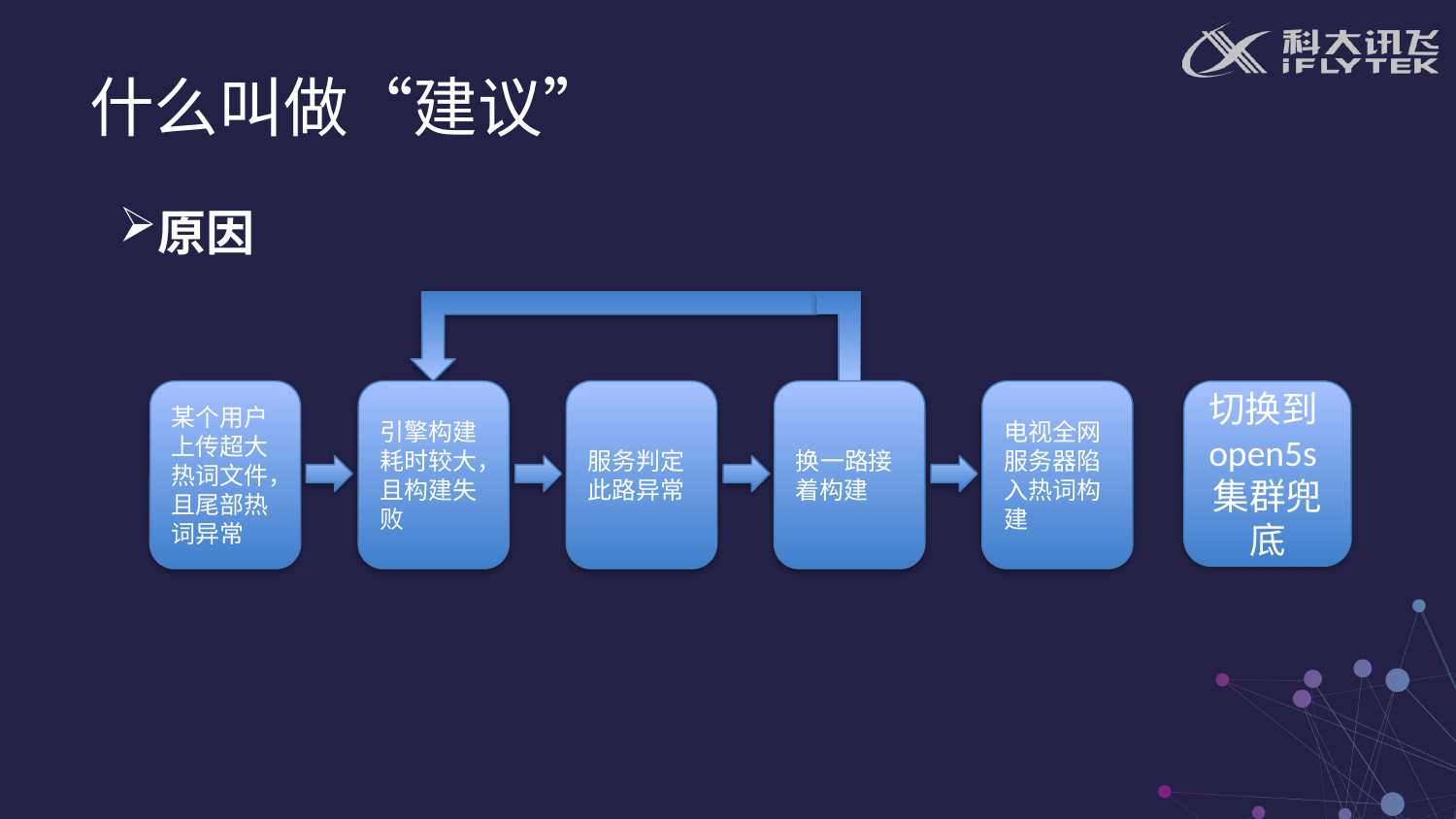

什么叫做“建议”
原因

引擎构建耗时较大，且构建失败
某个用户上传超大热词文件，且尾部热词异常
服务判定此路异常
换一路接着构建
电视全网服务器陷入热词构建
切换到open5s集群兜底